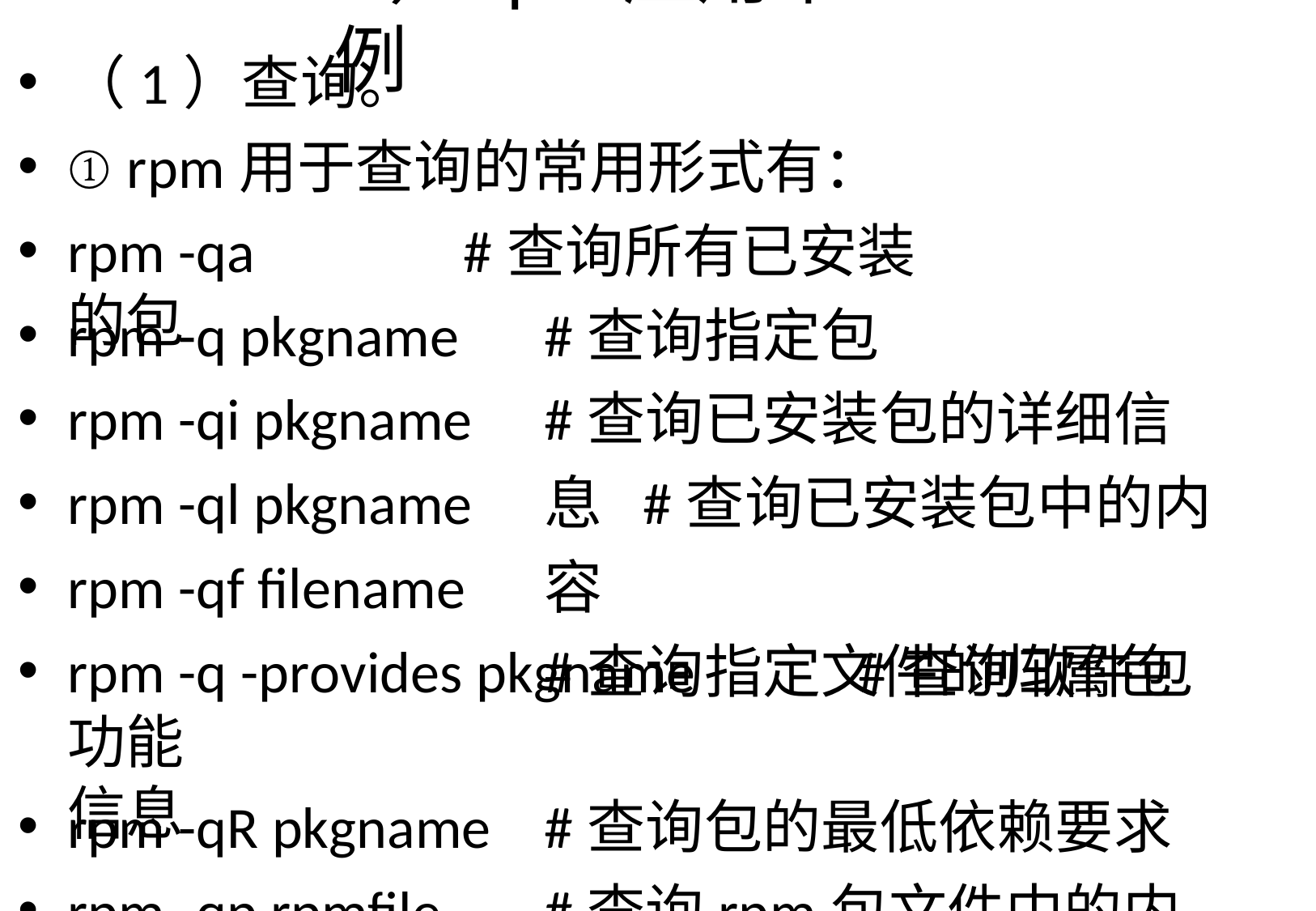

# 2）rpm应用举例
（1）查询。
① rpm用于查询的常用形式有：
rpm -qa	#查询所有已安装的包
rpm -q pkgname
rpm -qi pkgname
rpm -ql pkgname
rpm -qf filename
#查询指定包
#查询已安装包的详细信息  #查询已安装包中的内容
#查询指定文件的归属包
rpm -q -provides pkgname	#查询软件包功能
信息
rpm -qR pkgname
rpm -qp rpmfile
#查询包的最低依赖要求  #查询rpm包文件中的内容